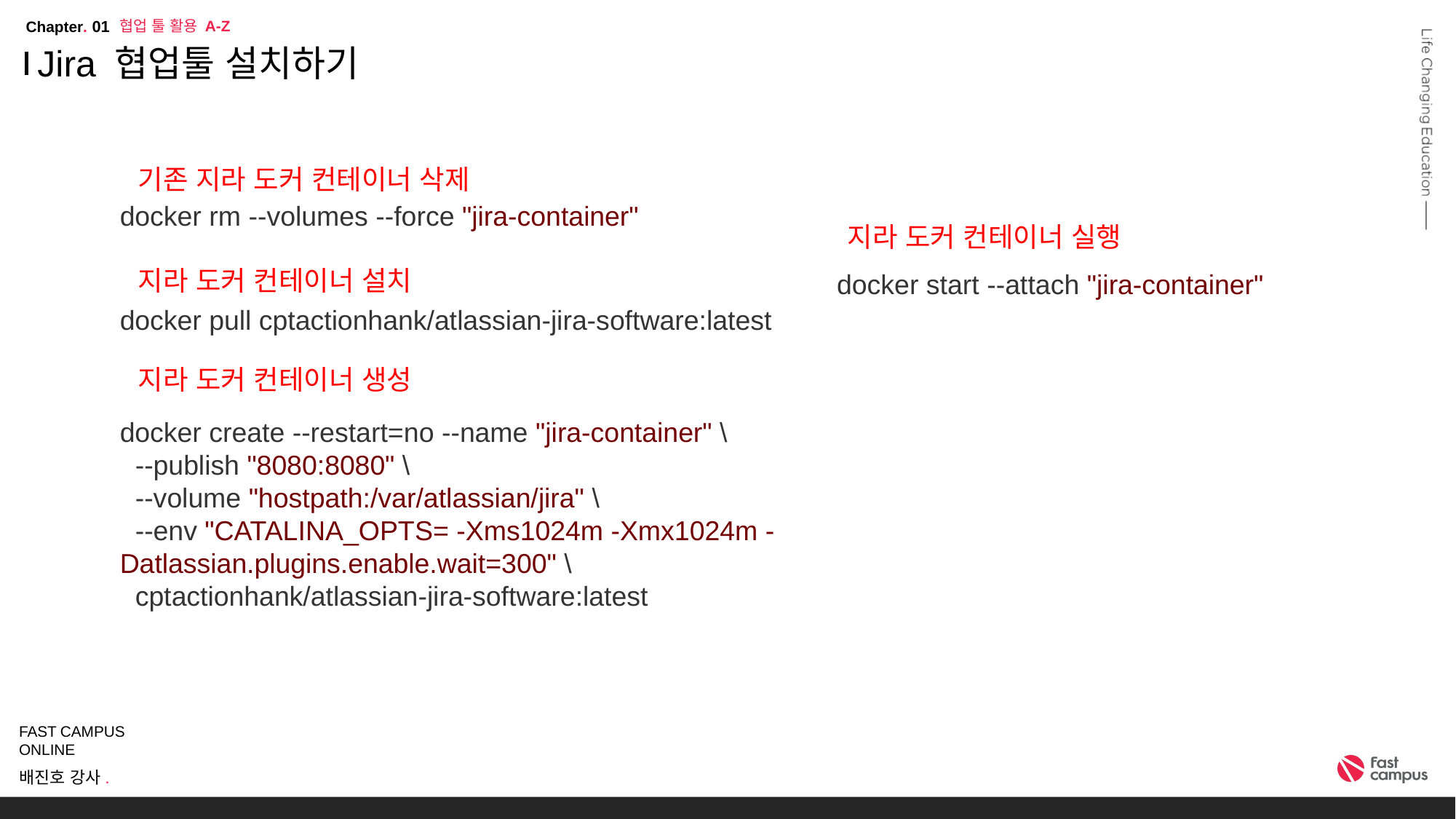

협업 툴 활용 A-Z
01
# Jira 협업툴 설치하기
기존 지라 도커 컨테이너 삭제
docker rm --volumes --force "jira-container"
지라 도커 컨테이너 실행
지라 도커 컨테이너 설치
docker start --attach "jira-container"
docker pull cptactionhank/atlassian-jira-software:latest
지라 도커 컨테이너 생성
docker create --restart=no --name "jira-container" \
  --publish "8080:8080" \
  --volume "hostpath:/var/atlassian/jira" \
  --env "CATALINA_OPTS= -Xms1024m -Xmx1024m -Datlassian.plugins.enable.wait=300" \
  cptactionhank/atlassian-jira-software:latest